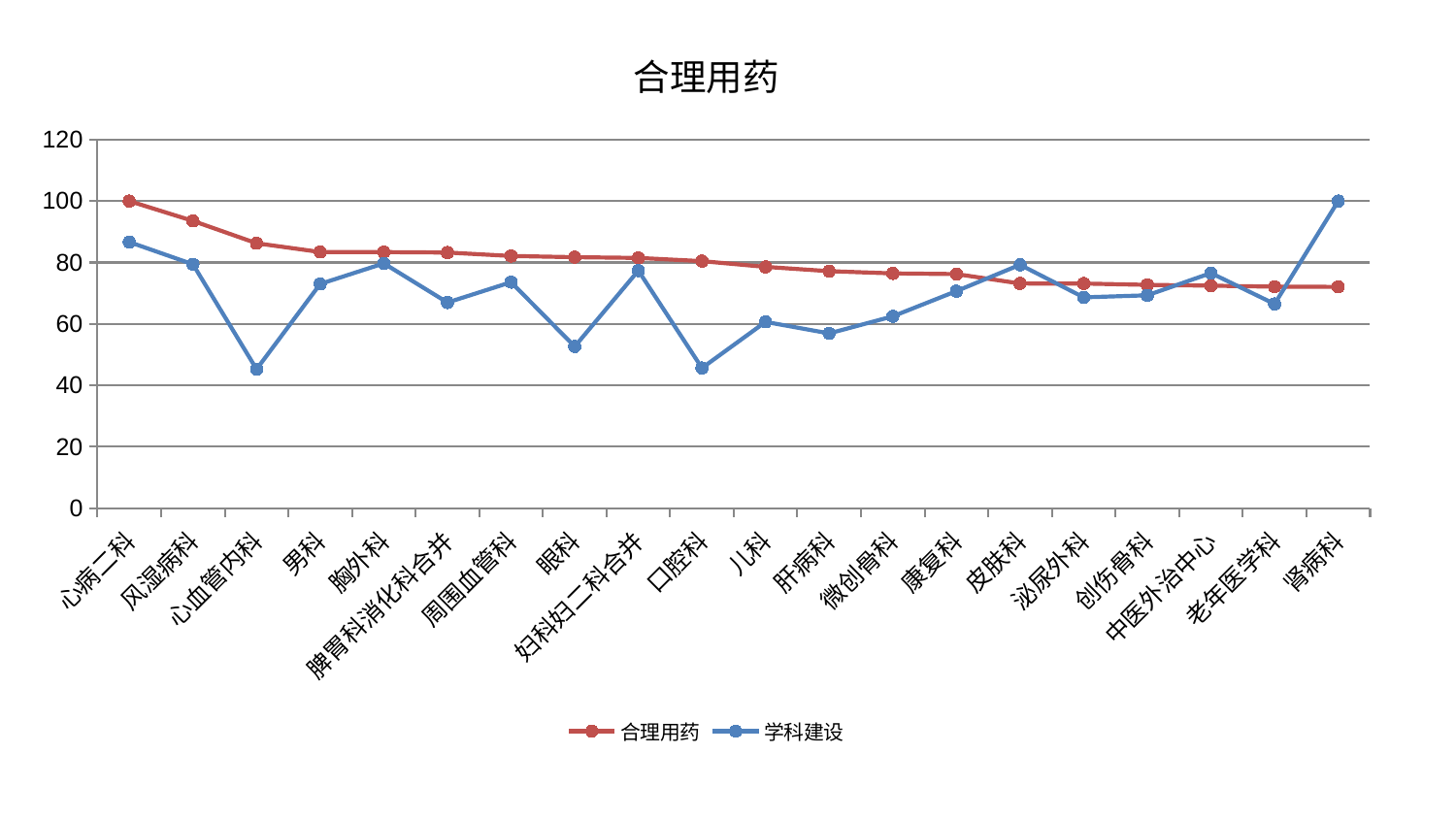

### Chart: 合理用药

| Category | 合理用药 | 学科建设 |
|---|---|---|
| 心病二科 | 100.0 | 86.65243352750646 |
| 风湿病科 | 93.53818853037417 | 79.42609093064019 |
| 心血管内科 | 86.26295643809767 | 45.284243792529196 |
| 男科 | 83.41273241893731 | 73.02703682953268 |
| 胸外科 | 83.39445335795452 | 79.72480595693118 |
| 脾胃科消化科合并 | 83.24247478764082 | 66.9837727845921 |
| 周围血管科 | 82.1243323536282 | 73.60898790296378 |
| 眼科 | 81.74261995596814 | 52.66342943070468 |
| 妇科妇二科合并 | 81.49957516874146 | 77.3702080405598 |
| 口腔科 | 80.45842009575651 | 45.66915413979657 |
| 儿科 | 78.58384318543494 | 60.684002987536076 |
| 肝病科 | 77.18010188030875 | 56.93490057122049 |
| 微创骨科 | 76.45522595158026 | 62.494833144272775 |
| 康复科 | 76.23713055160565 | 70.70131106674101 |
| 皮肤科 | 73.18370016343876 | 79.26821903645316 |
| 泌尿外科 | 73.15766096273913 | 68.65559317111087 |
| 创伤骨科 | 72.73617565320754 | 69.33080647312883 |
| 中医外治中心 | 72.46948234292904 | 76.57862940862998 |
| 老年医学科 | 72.12645992867417 | 66.52263665707149 |
| 肾病科 | 72.0793859919874 | 100.0 |
246